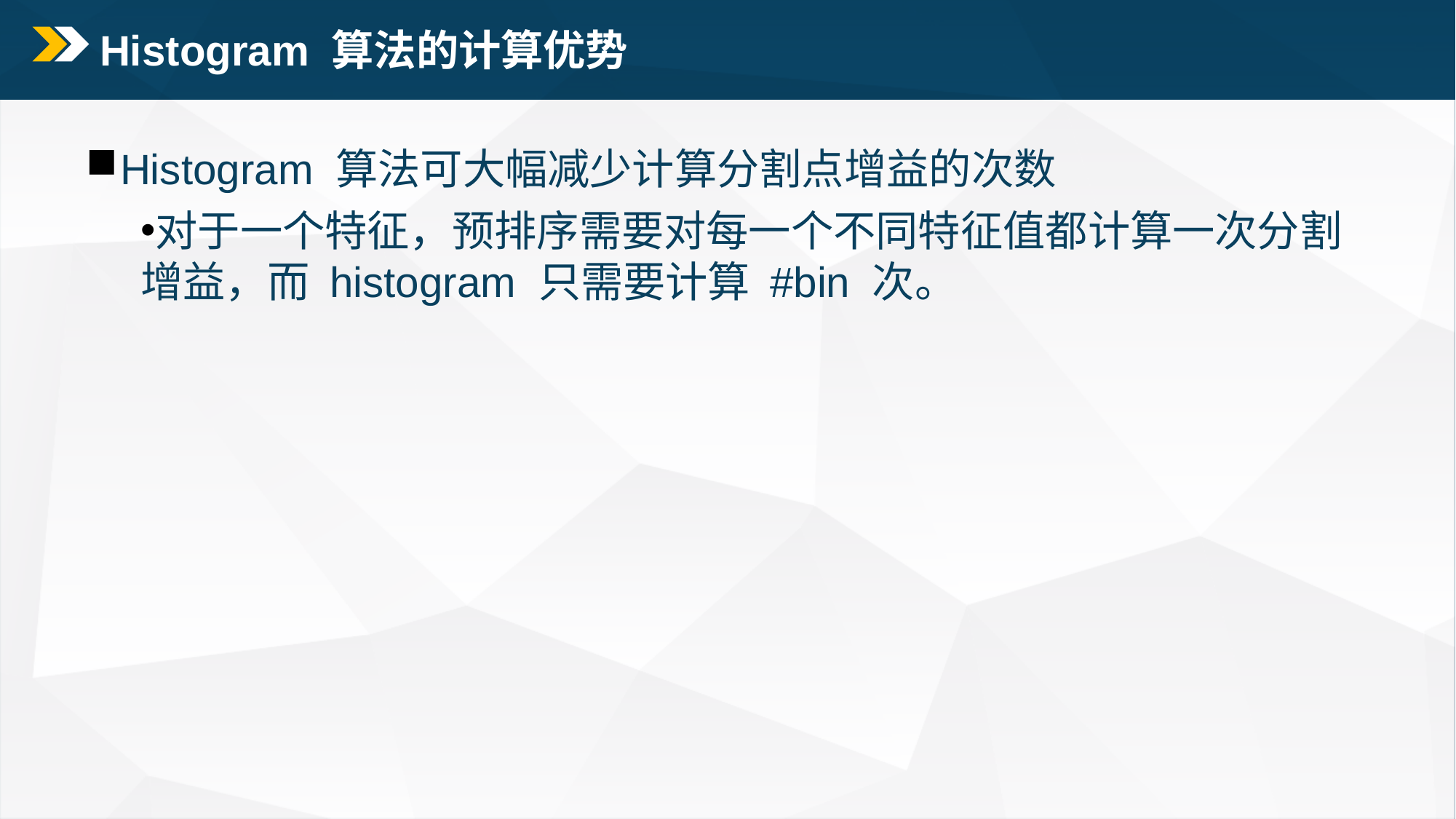

# Histogram 算法的计算优势
Histogram 算法可大幅减少计算分割点增益的次数
对于一个特征，预排序需要对每一个不同特征值都计算一次分割增益，而 histogram 只需要计算 #bin 次。